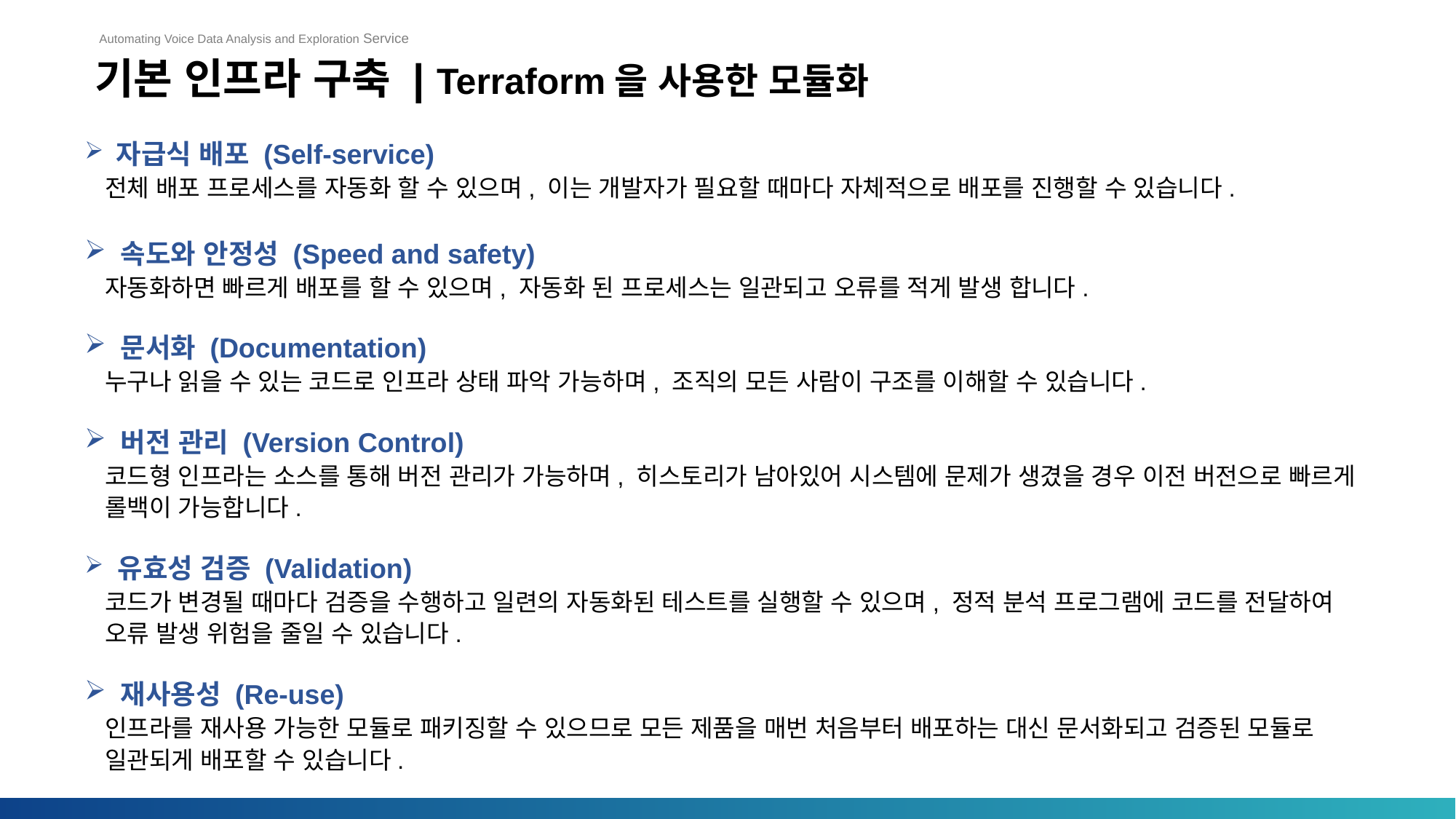

Automating Voice Data Analysis and Exploration Service
기본 인프라 구축 | Terraform을 사용한 모듈화
 자급식 배포 (Self-service)
전체 배포 프로세스를 자동화 할 수 있으며, 이는 개발자가 필요할 때마다 자체적으로 배포를 진행할 수 있습니다.

 속도와 안정성 (Speed and safety)
자동화하면 빠르게 배포를 할 수 있으며, 자동화 된 프로세스는 일관되고 오류를 적게 발생 합니다.

 문서화 (Documentation)
누구나 읽을 수 있는 코드로 인프라 상태 파악 가능하며, 조직의 모든 사람이 구조를 이해할 수 있습니다.

 버전 관리 (Version Control)
코드형 인프라는 소스를 통해 버전 관리가 가능하며, 히스토리가 남아있어 시스템에 문제가 생겼을 경우 이전 버전으로 빠르게 롤백이 가능합니다.

 유효성 검증 (Validation)
코드가 변경될 때마다 검증을 수행하고 일련의 자동화된 테스트를 실행할 수 있으며, 정적 분석 프로그램에 코드를 전달하여 오류 발생 위험을 줄일 수 있습니다.

 재사용성 (Re-use)
인프라를 재사용 가능한 모듈로 패키징할 수 있으므로 모든 제품을 매번 처음부터 배포하는 대신 문서화되고 검증된 모듈로 일관되게 배포할 수 있습니다.